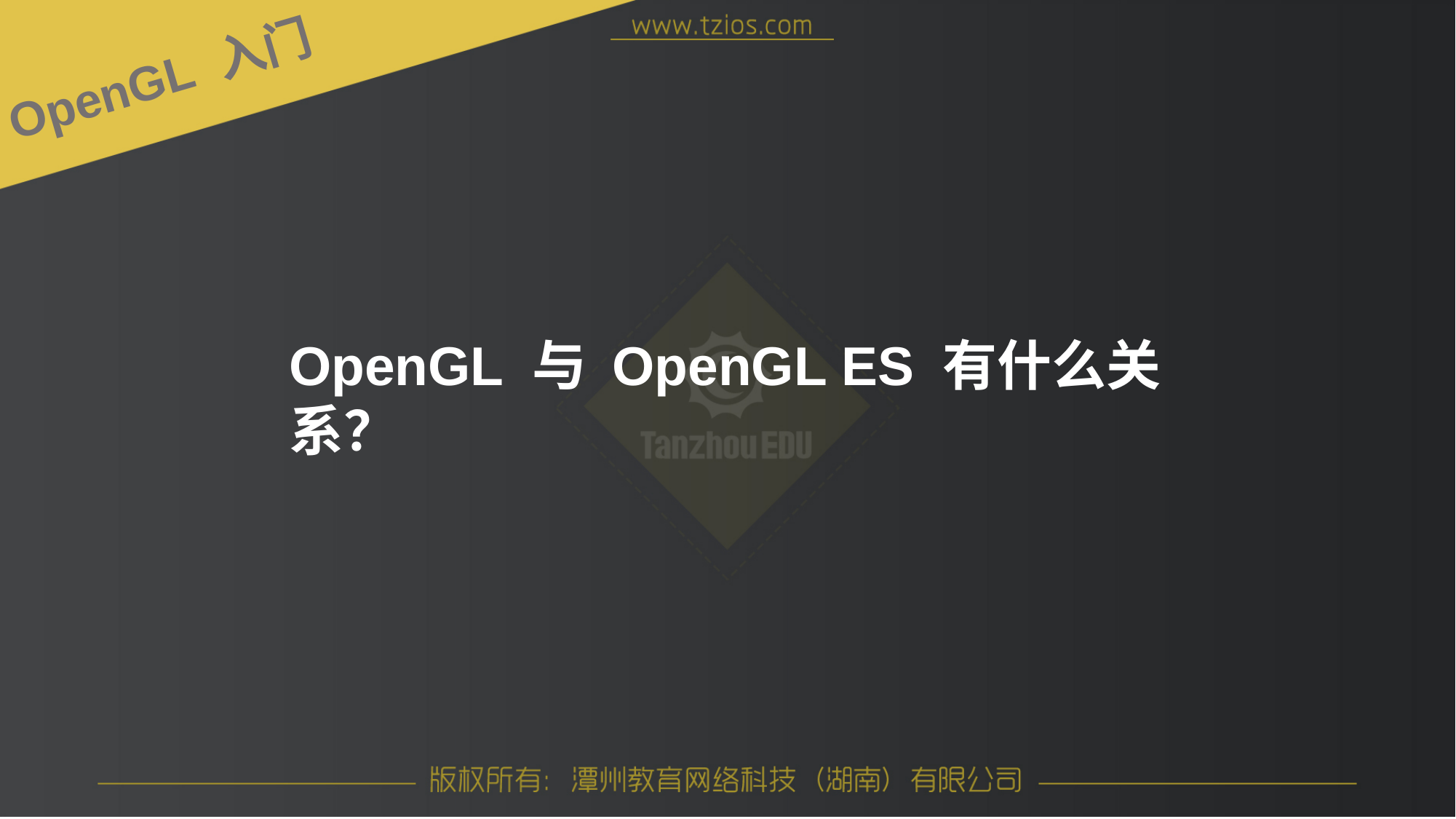

OpenGL 入门
OpenGL 与 OpenGL ES 有什么关系？